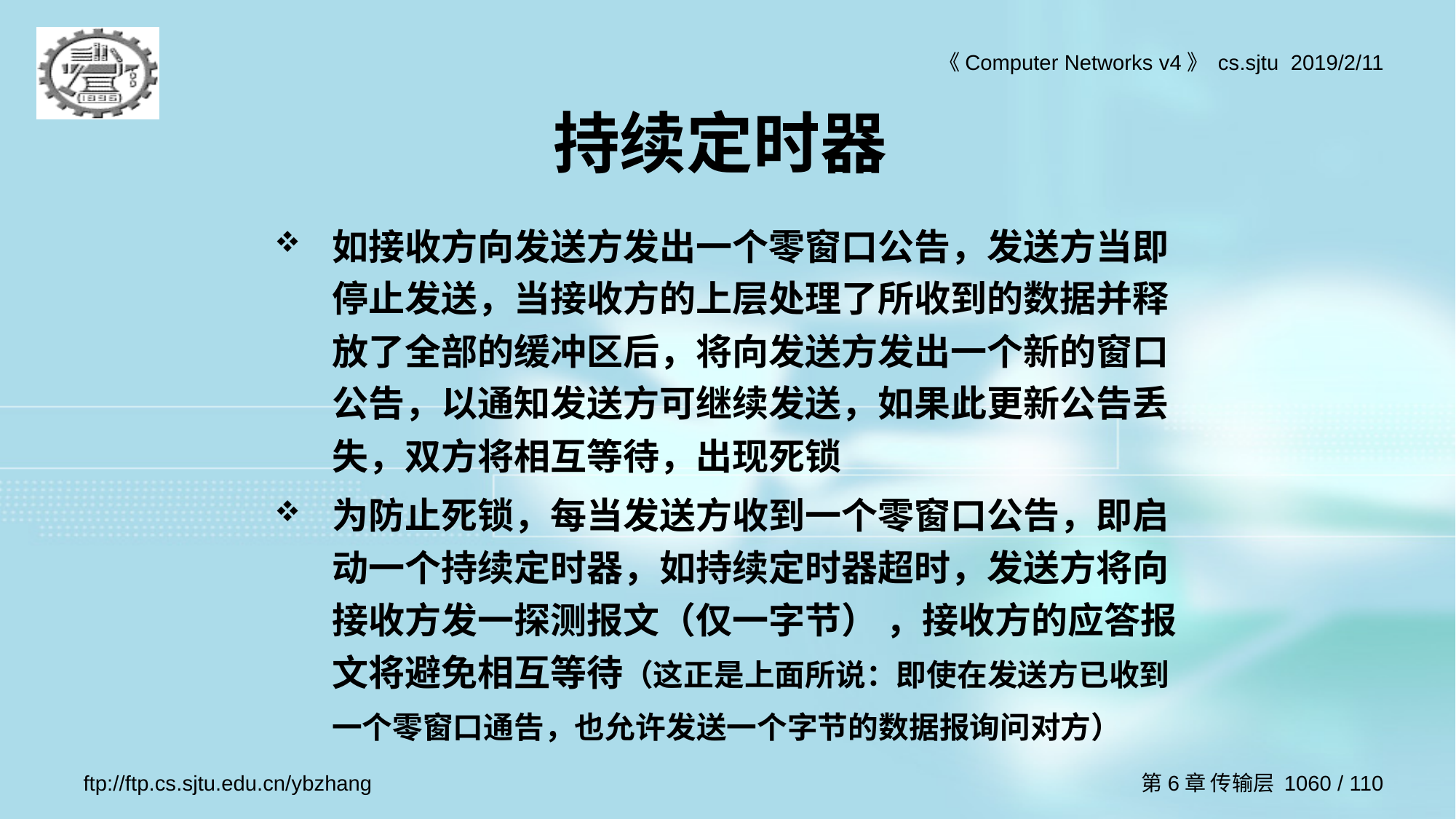

# 持续定时器
如接收方向发送方发出一个零窗口公告，发送方当即停止发送，当接收方的上层处理了所收到的数据并释放了全部的缓冲区后，将向发送方发出一个新的窗口公告，以通知发送方可继续发送，如果此更新公告丢失，双方将相互等待，出现死锁
为防止死锁，每当发送方收到一个零窗口公告，即启动一个持续定时器，如持续定时器超时，发送方将向接收方发一探测报文（仅一字节） ，接收方的应答报文将避免相互等待（这正是上面所说：即使在发送方已收到一个零窗口通告，也允许发送一个字节的数据报询问对方）